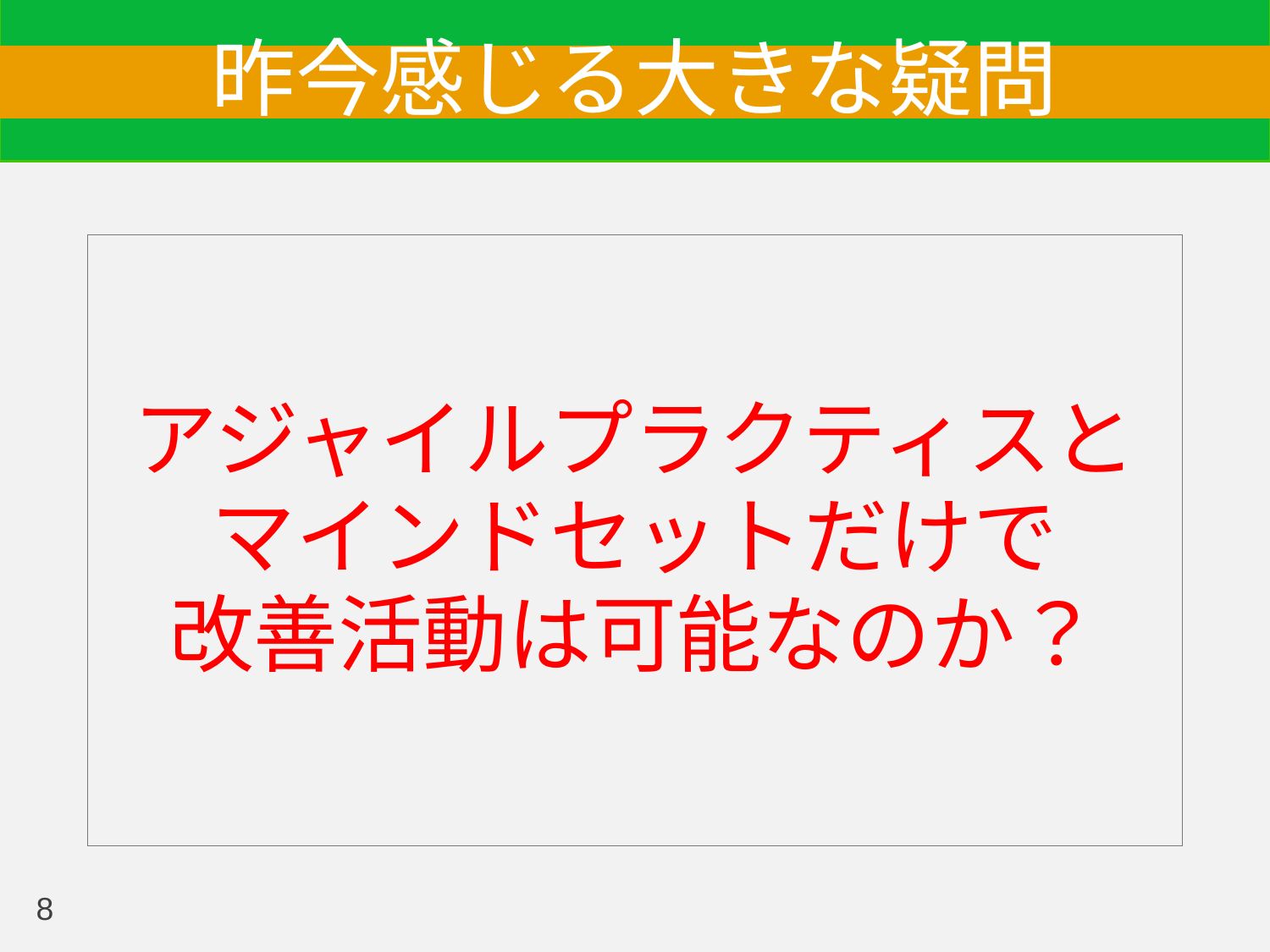

# 昨今感じる大きな疑問
アジャイルプラクティスと
マインドセットだけで
改善活動は可能なのか？
8